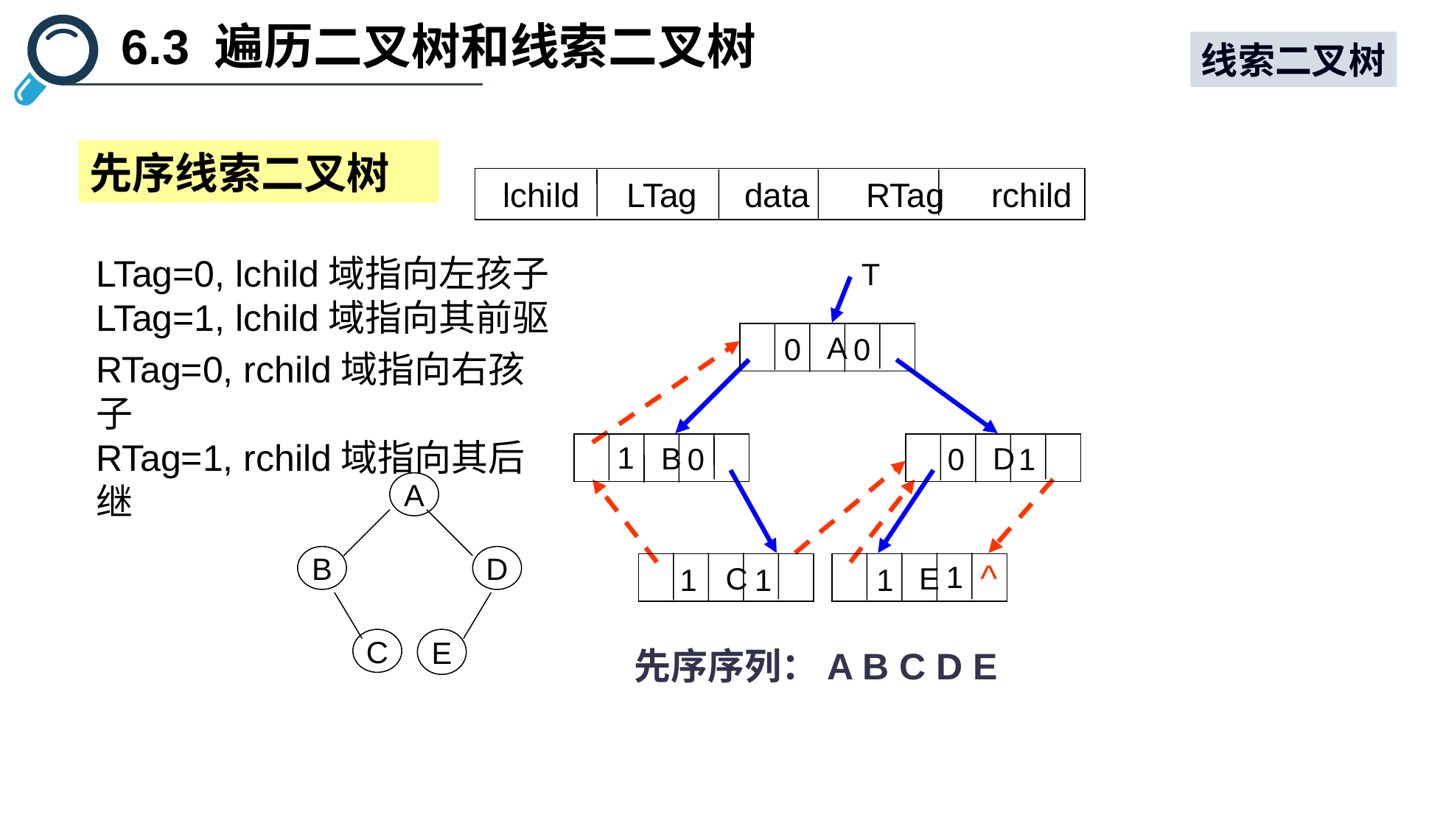

6.3 遍历二叉树和线索二叉树
线索二叉树
先序线索二叉树
  lchild     LTag     data      RTag     rchild

LTag=0, lchild域指向左孩子
LTag=1, lchild域指向其前驱
RTag=0, rchild域指向右孩子
RTag=1, rchild域指向其后继
T

         A

         B

         D

         C

         E

先序序列：A B C D E
0
0

1
0
1
0

A

B
D

C
E

^
1
1
1
1